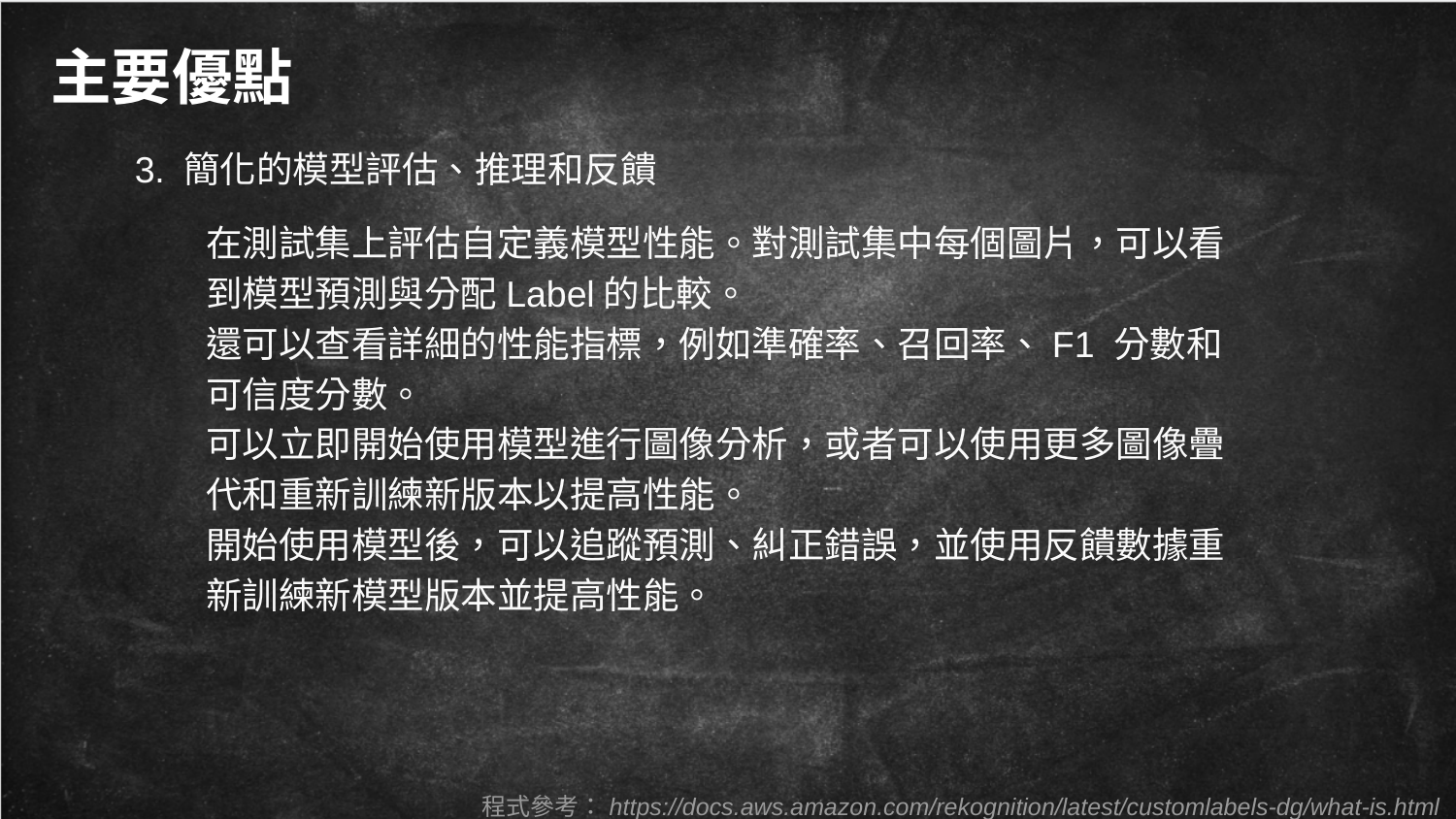

主要優點
3. 簡化的模型評估、推理和反饋
在測試集上評估自定義模型性能。對測試集中每個圖片，可以看到模型預測與分配Label的比較。
還可以查看詳細的性能指標，例如準確率、召回率、F1 分數和可信度分數。
可以立即開始使用模型進行圖像分析，或者可以使用更多圖像疊代和重新訓練新版本以提高性能。
開始使用模型後，可以追蹤預測、糾正錯誤，並使用反饋數據重新訓練新模型版本並提高性能。
程式參考：https://docs.aws.amazon.com/rekognition/latest/customlabels-dg/what-is.html